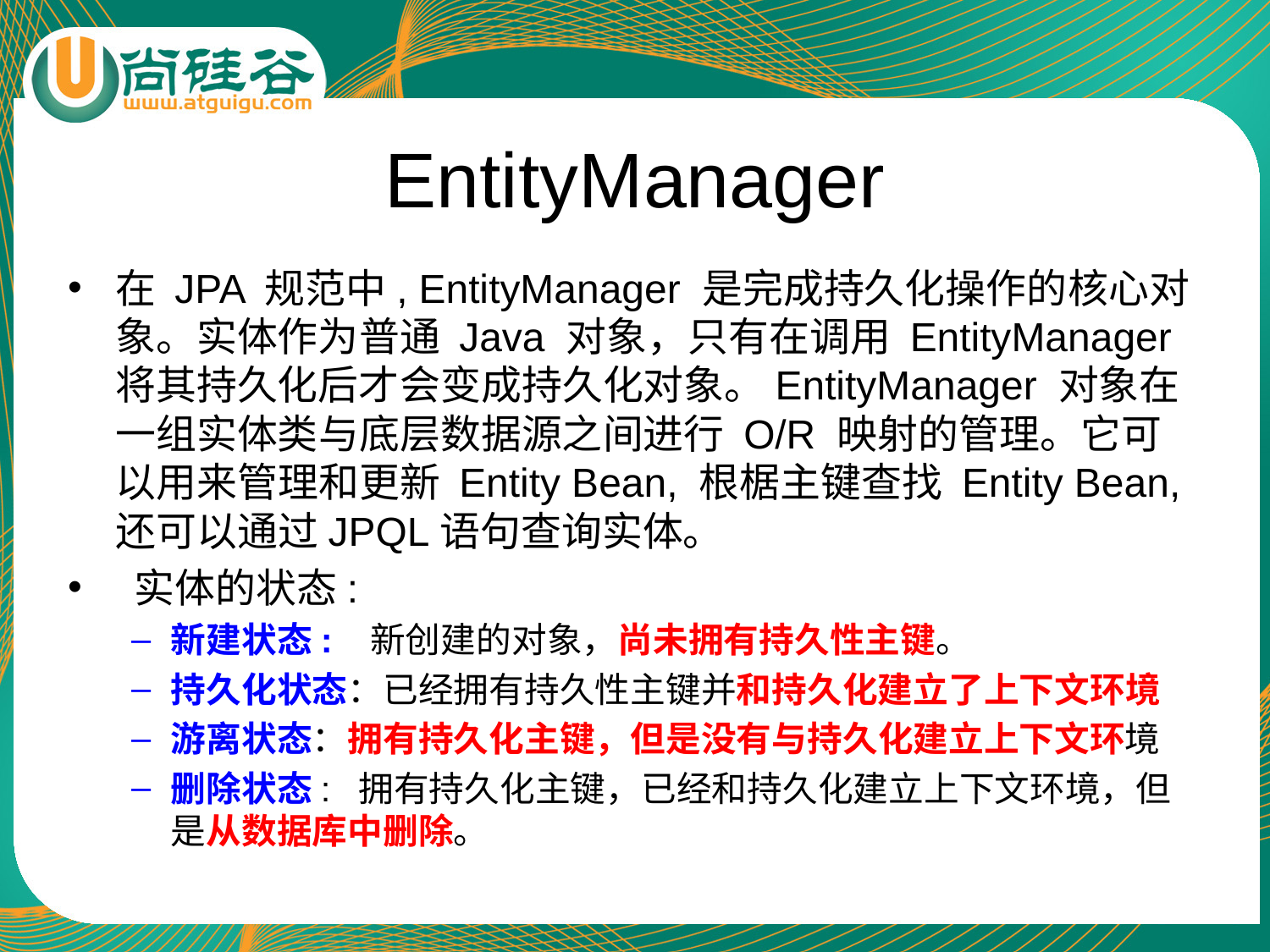

# EntityManager
在 JPA 规范中, EntityManager 是完成持久化操作的核心对象。实体作为普通 Java 对象，只有在调用 EntityManager 将其持久化后才会变成持久化对象。EntityManager 对象在一组实体类与底层数据源之间进行 O/R 映射的管理。它可以用来管理和更新 Entity Bean, 根椐主键查找 Entity Bean, 还可以通过JPQL语句查询实体。
 实体的状态:
新建状态:   新创建的对象，尚未拥有持久性主键。
持久化状态：已经拥有持久性主键并和持久化建立了上下文环境
游离状态：拥有持久化主键，但是没有与持久化建立上下文环境
删除状态:  拥有持久化主键，已经和持久化建立上下文环境，但是从数据库中删除。